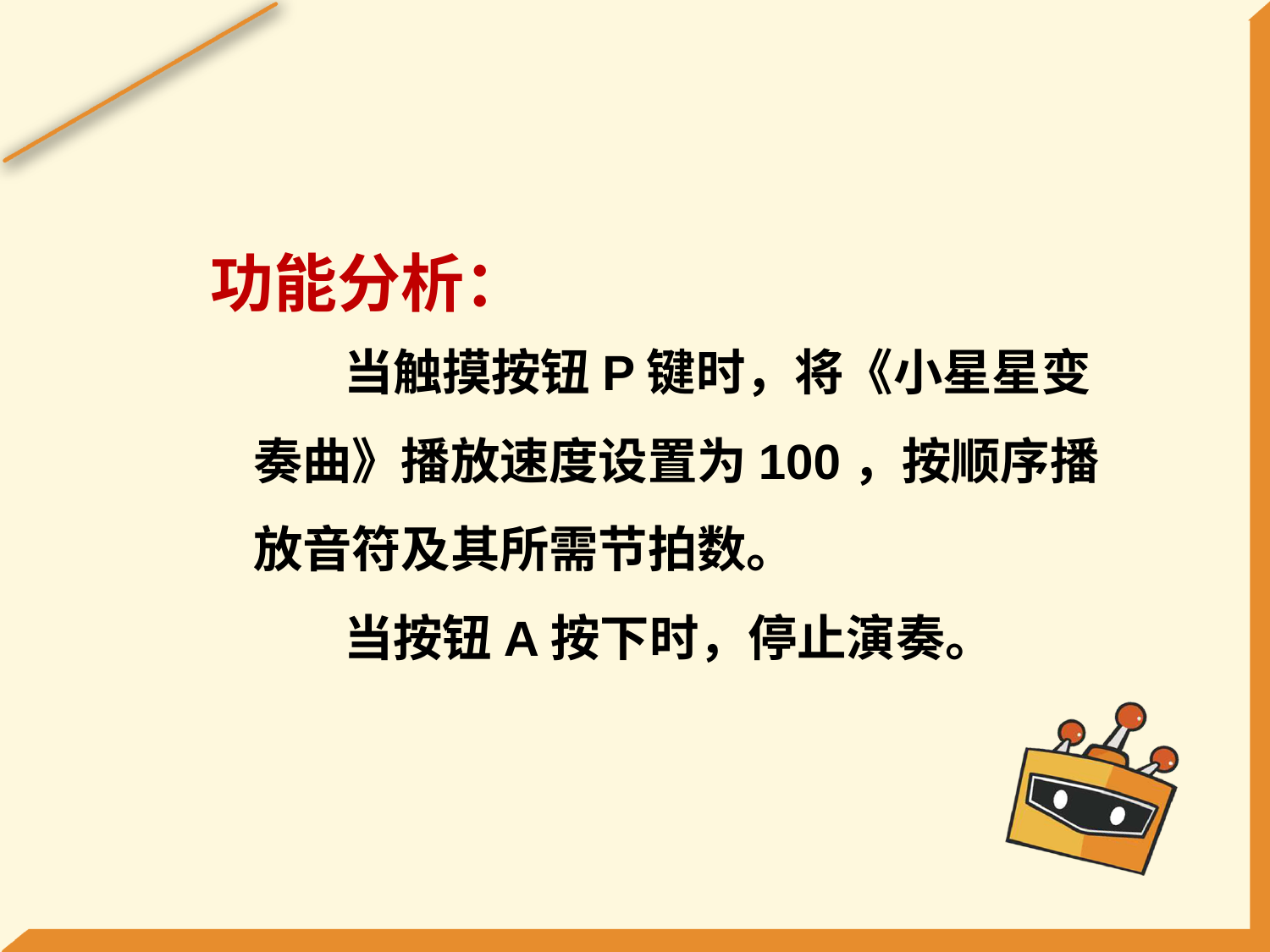

功能分析：
       当触摸按钮P键时，将《小星星变奏曲》播放速度设置为100，按顺序播放音符及其所需节拍数。
       当按钮A按下时，停止演奏。